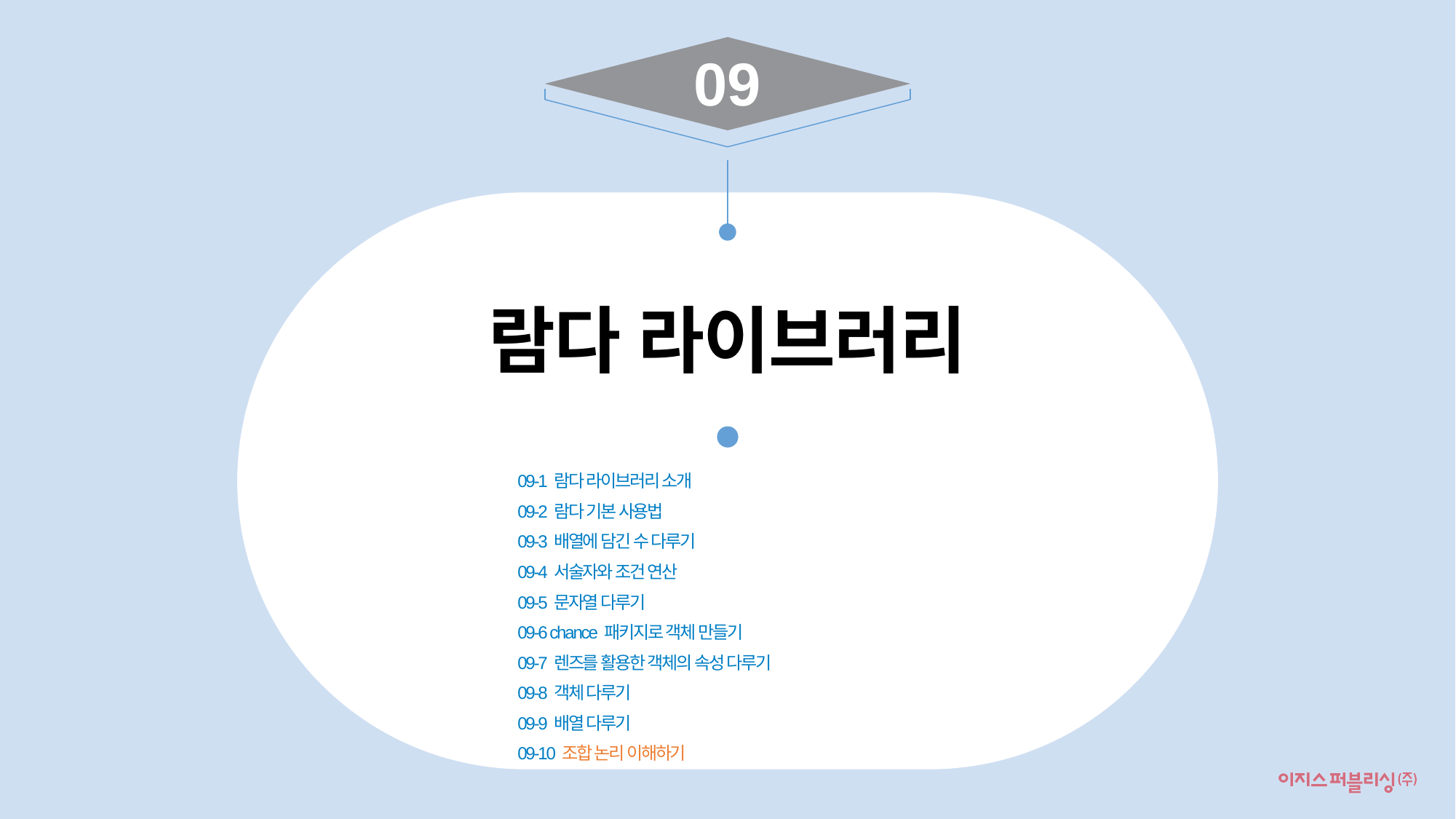

09
람다 라이브러리
09-1 람다 라이브러리 소개
09-2 람다 기본 사용법
09-3 배열에 담긴 수 다루기
09-4 서술자와 조건 연산
09-5 문자열 다루기
09-6 chance 패키지로 객체 만들기
09-7 렌즈를 활용한 객체의 속성 다루기
09-8 객체 다루기
09-9 배열 다루기
09-10 조합 논리 이해하기